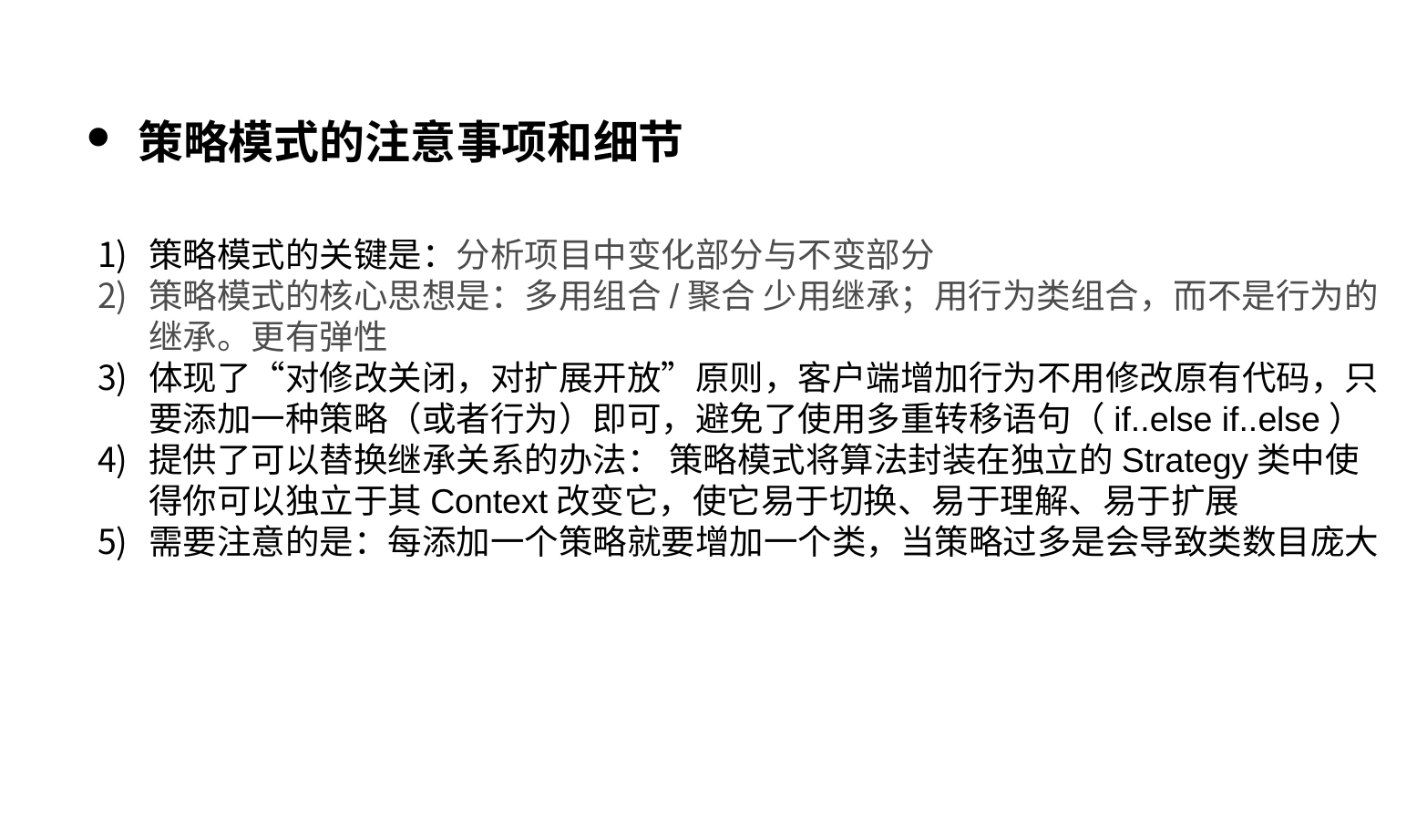

策略模式的注意事项和细节

策略模式的关键是：分析项目中变化部分与不变部分
策略模式的核心思想是：多用组合/聚合 少用继承；用行为类组合，而不是行为的继承。更有弹性
体现了“对修改关闭，对扩展开放”原则，客户端增加行为不用修改原有代码，只要添加一种策略（或者行为）即可，避免了使用多重转移语句（if..else if..else）
提供了可以替换继承关系的办法： 策略模式将算法封装在独立的Strategy类中使得你可以独立于其Context改变它，使它易于切换、易于理解、易于扩展
需要注意的是：每添加一个策略就要增加一个类，当策略过多是会导致类数目庞大